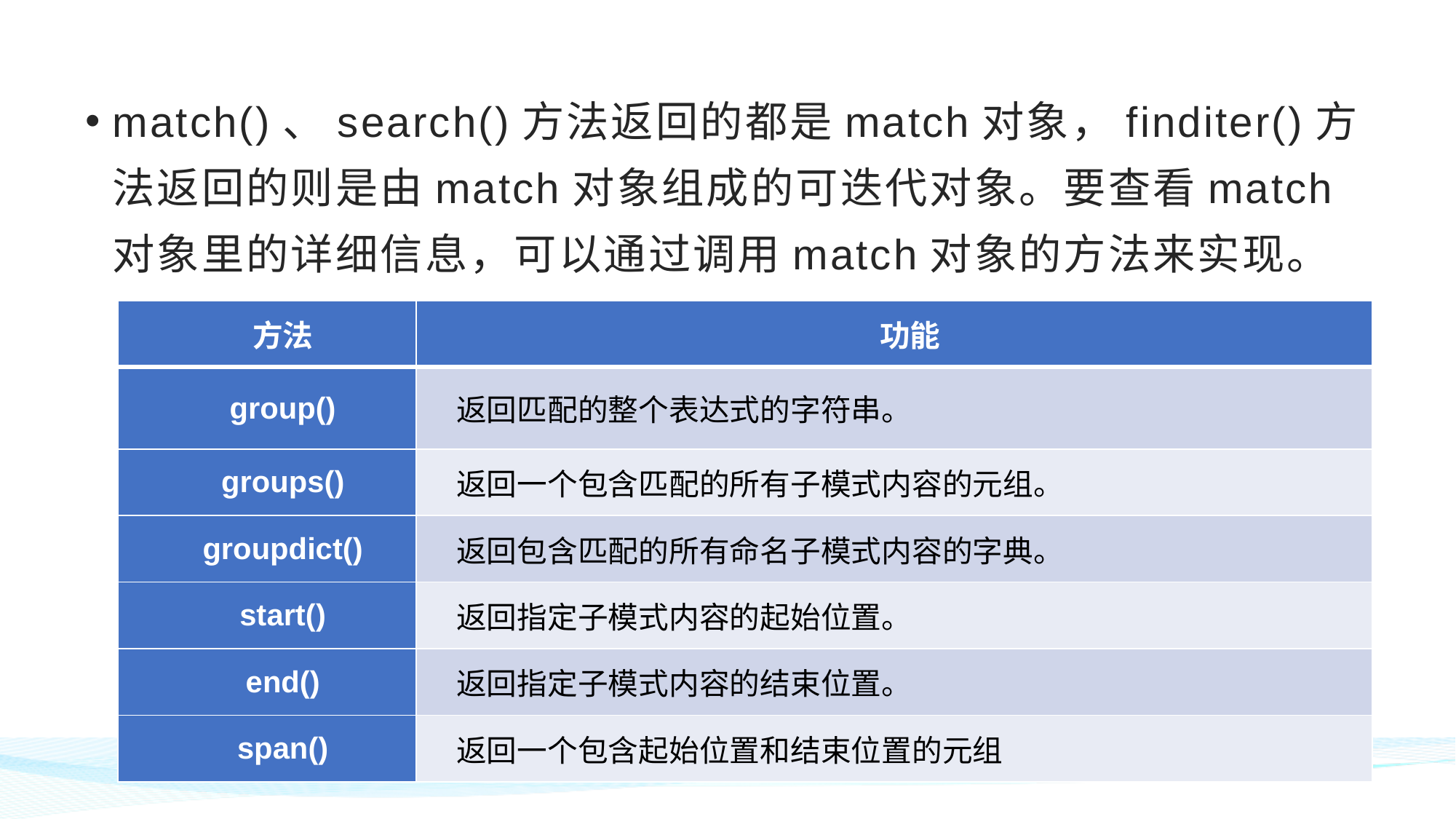

match()、search()方法返回的都是match对象，finditer()方法返回的则是由match对象组成的可迭代对象。要查看match对象里的详细信息，可以通过调用match对象的方法来实现。
| 方法 | 功能 |
| --- | --- |
| group() | 返回匹配的整个表达式的字符串。 |
| groups() | 返回一个包含匹配的所有子模式内容的元组。 |
| groupdict() | 返回包含匹配的所有命名子模式内容的字典。 |
| start() | 返回指定子模式内容的起始位置。 |
| end() | 返回指定子模式内容的结束位置。 |
| span() | 返回一个包含起始位置和结束位置的元组 |